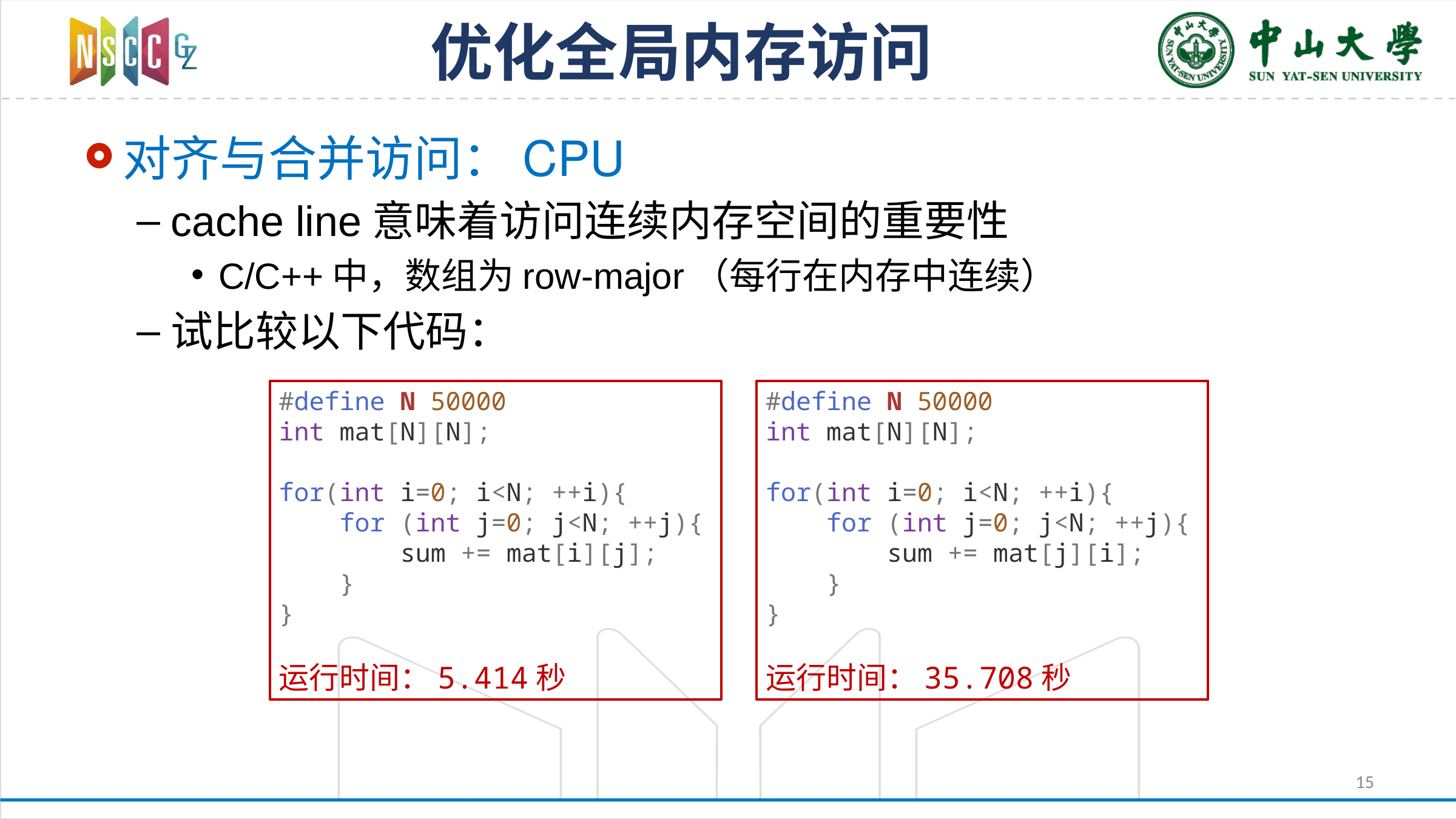

# 优化全局内存访问
对齐与合并访问：CPU
cache line意味着访问连续内存空间的重要性
C/C++中，数组为row-major（每行在内存中连续）
试比较以下代码：
#define N 50000
int mat[N][N];

for(int i=0; i<N; ++i){
    for (int j=0; j<N; ++j){
        sum += mat[i][j];
    }
}

运行时间：5.414秒
#define N 50000
int mat[N][N];

for(int i=0; i<N; ++i){
    for (int j=0; j<N; ++j){
        sum += mat[j][i];
    }
}

运行时间：35.708秒
15